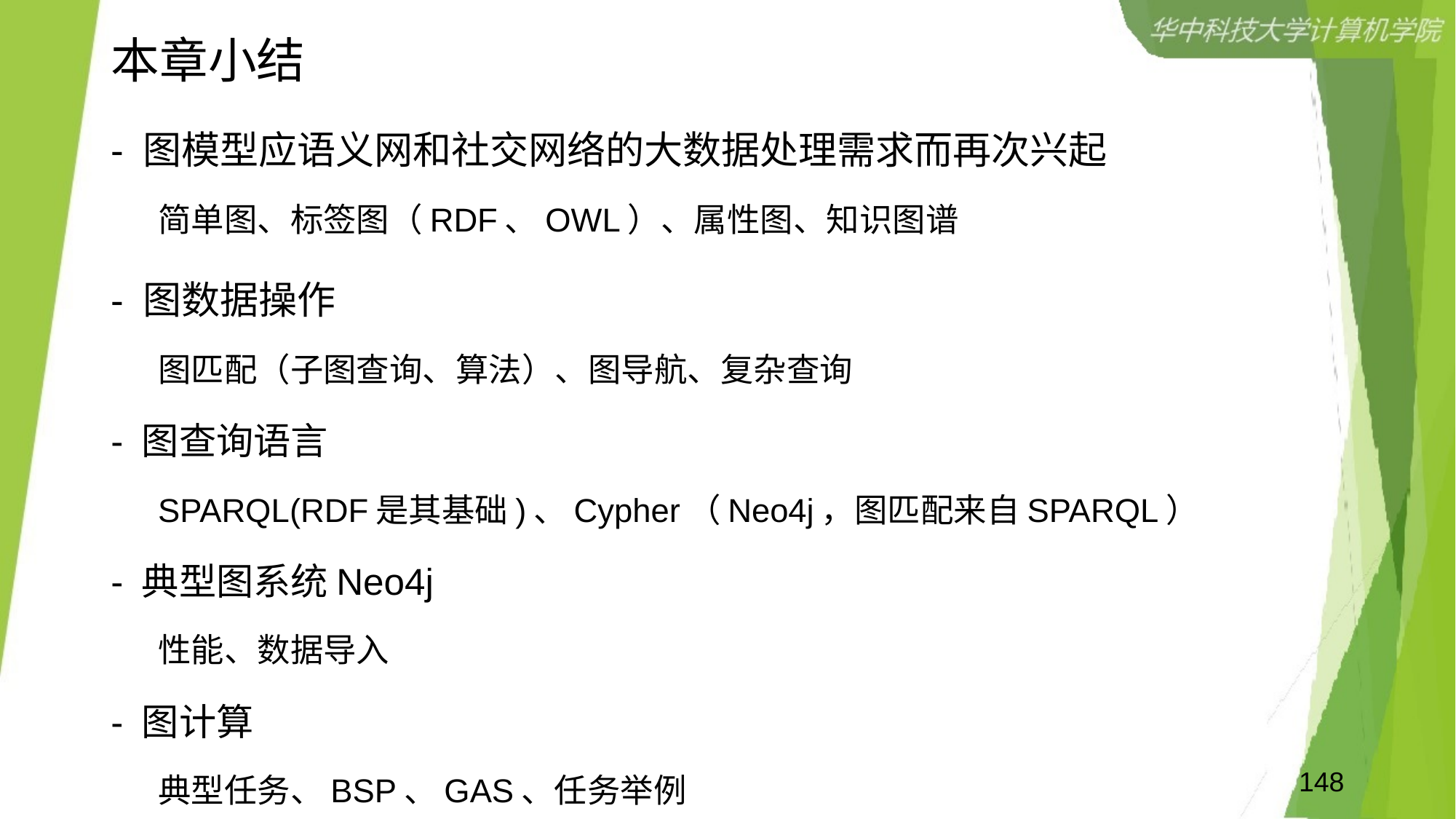

# 本章小结
- 图模型应语义网和社交网络的大数据处理需求而再次兴起
简单图、标签图（RDF、OWL）、属性图、知识图谱
- 图数据操作
图匹配（子图查询、算法）、图导航、复杂查询
- 图查询语言
SPARQL(RDF是其基础)、Cypher（Neo4j，图匹配来自SPARQL）
- 典型图系统Neo4j
性能、数据导入
- 图计算
典型任务、BSP、GAS、任务举例
148